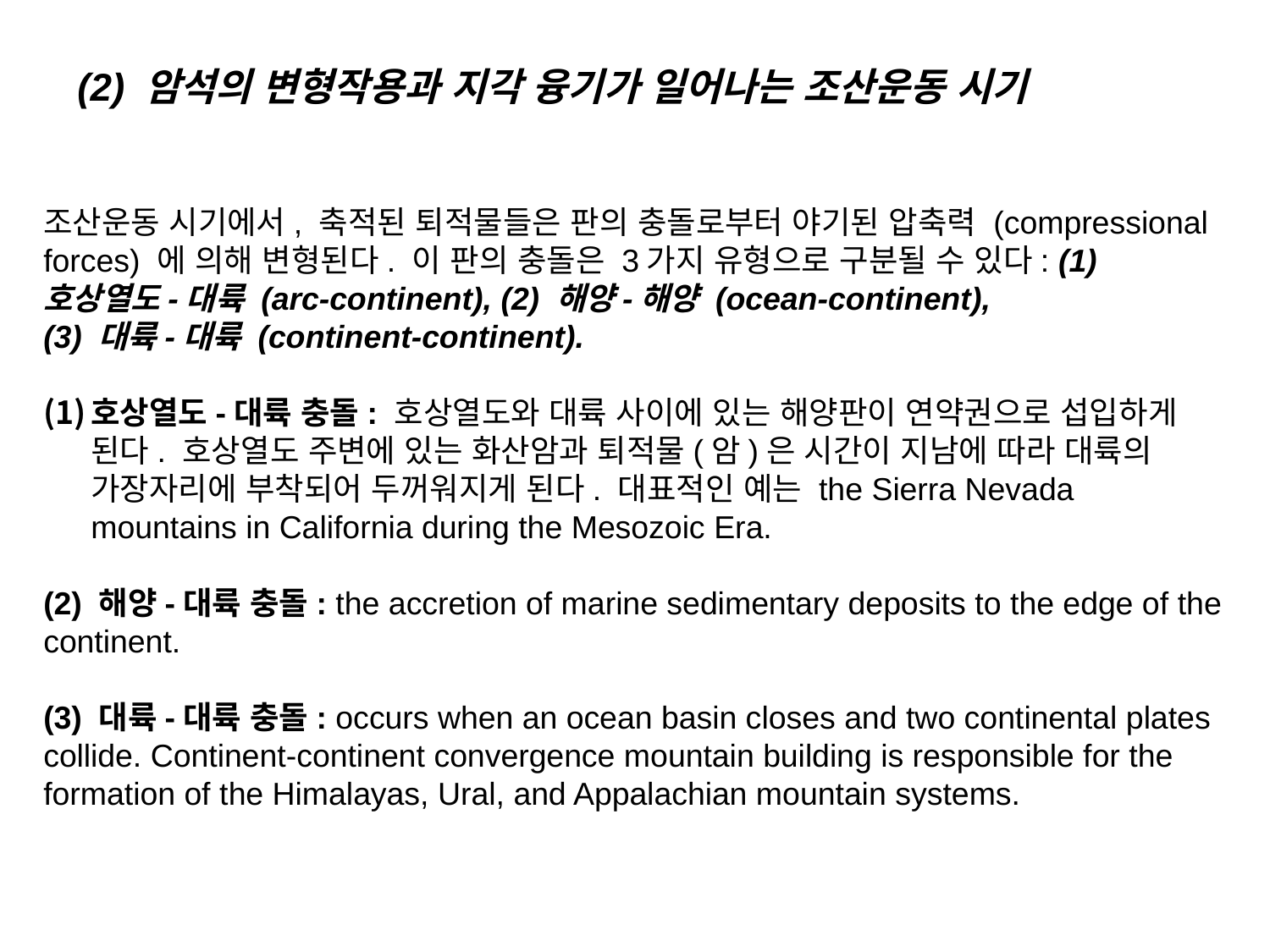

(2) 암석의 변형작용과 지각 융기가 일어나는 조산운동 시기
조산운동 시기에서, 축적된 퇴적물들은 판의 충돌로부터 야기된 압축력 (compressional forces) 에 의해 변형된다. 이 판의 충돌은 3가지 유형으로 구분될 수 있다: (1) 호상열도-대륙 (arc-continent), (2) 해양-해양 (ocean-continent),
(3) 대륙-대륙 (continent-continent).

호상열도-대륙 충돌: 호상열도와 대륙 사이에 있는 해양판이 연약권으로 섭입하게 된다. 호상열도 주변에 있는 화산암과 퇴적물(암)은 시간이 지남에 따라 대륙의 가장자리에 부착되어 두꺼워지게 된다. 대표적인 예는 the Sierra Nevada mountains in California during the Mesozoic Era.

(2) 해양-대륙 충돌: the accretion of marine sedimentary deposits to the edge of the continent.

(3) 대륙-대륙 충돌: occurs when an ocean basin closes and two continental plates collide. Continent-continent convergence mountain building is responsible for the formation of the Himalayas, Ural, and Appalachian mountain systems.